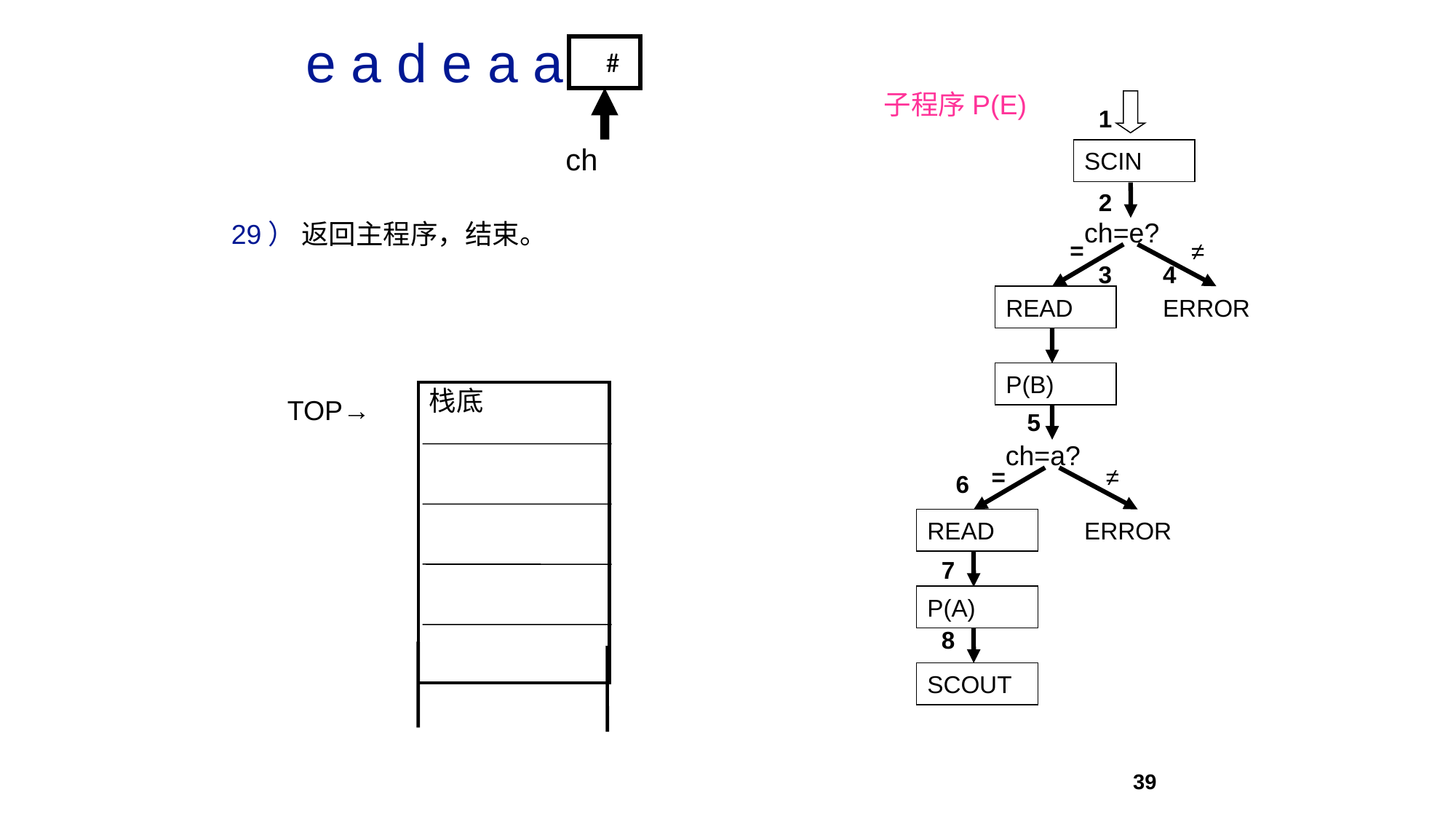

e a d e a a

ch
#
子程序P(E)

1
SCIN
2

ch=e?
=
≠

3
4
READ
ERROR

P(B)
5

ch=a?
=
≠
6

READ
ERROR
7

P(A)
8

SCOUT
29） 返回主程序，结束。
栈底

TOP→

39